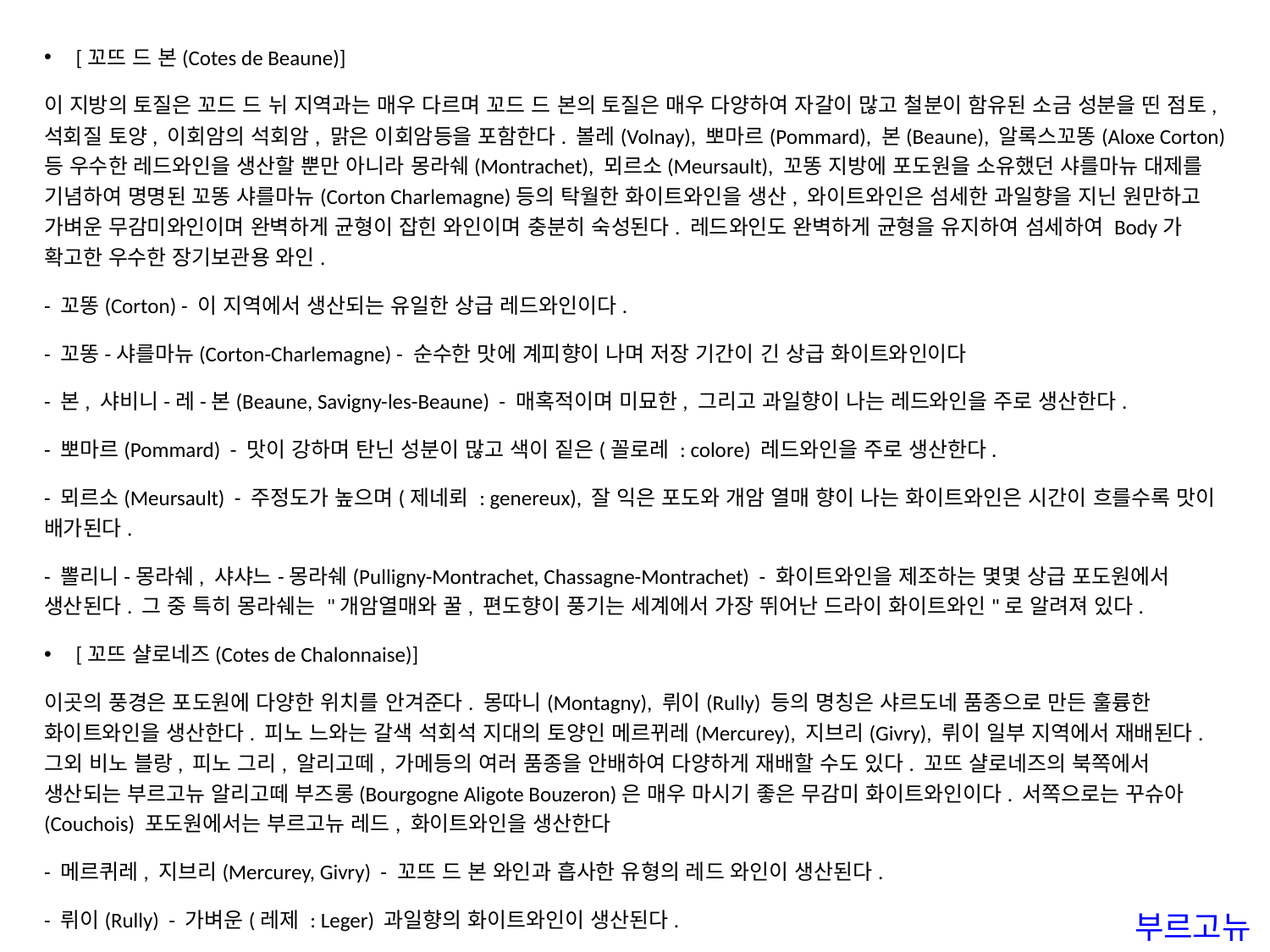

[꼬뜨 드 본(Cotes de Beaune)]
이 지방의 토질은 꼬드 드 뉘 지역과는 매우 다르며 꼬드 드 본의 토질은 매우 다양하여 자갈이 많고 철분이 함유된 소금 성분을 띤 점토, 석회질 토양, 이회암의 석회암, 맑은 이회암등을 포함한다. 볼레(Volnay), 뽀마르(Pommard), 본(Beaune), 알록스꼬똥(Aloxe Corton)등 우수한 레드와인을 생산할 뿐만 아니라 몽라쉐(Montrachet), 뫼르소(Meursault), 꼬똥 지방에 포도원을 소유했던 샤를마뉴 대제를 기념하여 명명된 꼬똥 샤를마뉴(Corton Charlemagne)등의 탁월한 화이트와인을 생산, 와이트와인은 섬세한 과일향을 지닌 원만하고 가벼운 무감미와인이며 완벽하게 균형이 잡힌 와인이며 충분히 숙성된다. 레드와인도 완벽하게 균형을 유지하여 섬세하여 Body가 확고한 우수한 장기보관용 와인.
- 꼬똥(Corton) - 이 지역에서 생산되는 유일한 상급 레드와인이다.
- 꼬똥-샤를마뉴(Corton-Charlemagne) - 순수한 맛에 계피향이 나며 저장 기간이 긴 상급 화이트와인이다
- 본, 샤비니-레-본(Beaune, Savigny-les-Beaune)  - 매혹적이며 미묘한, 그리고 과일향이 나는 레드와인을 주로 생산한다.
- 뽀마르(Pommard)  - 맛이 강하며 탄닌 성분이 많고 색이 짙은(꼴로레 : colore) 레드와인을 주로 생산한다.
- 뫼르소(Meursault)  - 주정도가 높으며(제네뢰 : genereux), 잘 익은 포도와 개암 열매 향이 나는 화이트와인은 시간이 흐를수록 맛이 배가된다.
- 뽈리니-몽라쉐, 샤샤느-몽라쉐(Pulligny-Montrachet, Chassagne-Montrachet)  - 화이트와인을 제조하는 몇몇 상급 포도원에서 생산된다. 그 중 특히 몽라쉐는 "개암열매와 꿀, 편도향이 풍기는 세계에서 가장 뛰어난 드라이 화이트와인"로 알려져 있다.
[꼬뜨 샬로네즈(Cotes de Chalonnaise)]
이곳의 풍경은 포도원에 다양한 위치를 안겨준다. 몽따니(Montagny), 뤼이(Rully) 등의 명칭은 샤르도네 품종으로 만든 훌륭한 화이트와인을 생산한다. 피노 느와는 갈색 석회석 지대의 토양인 메르뀌레(Mercurey), 지브리(Givry), 뤼이 일부 지역에서 재배된다. 그외 비노 블랑, 피노 그리, 알리고떼, 가메등의 여러 품종을 안배하여 다양하게 재배할 수도 있다. 꼬뜨 샬로네즈의 북쪽에서 생산되는 부르고뉴 알리고떼 부즈롱(Bourgogne Aligote Bouzeron)은 매우 마시기 좋은 무감미 화이트와인이다. 서쪽으로는 꾸슈아 (Couchois) 포도원에서는 부르고뉴 레드, 화이트와인을 생산한다
- 메르퀴레, 지브리(Mercurey, Givry)  - 꼬뜨 드 본 와인과 흡사한 유형의 레드 와인이 생산된다.
- 뤼이(Rully)  - 가벼운(레제 : Leger) 과일향의 화이트와인이 생산된다.

부르고뉴